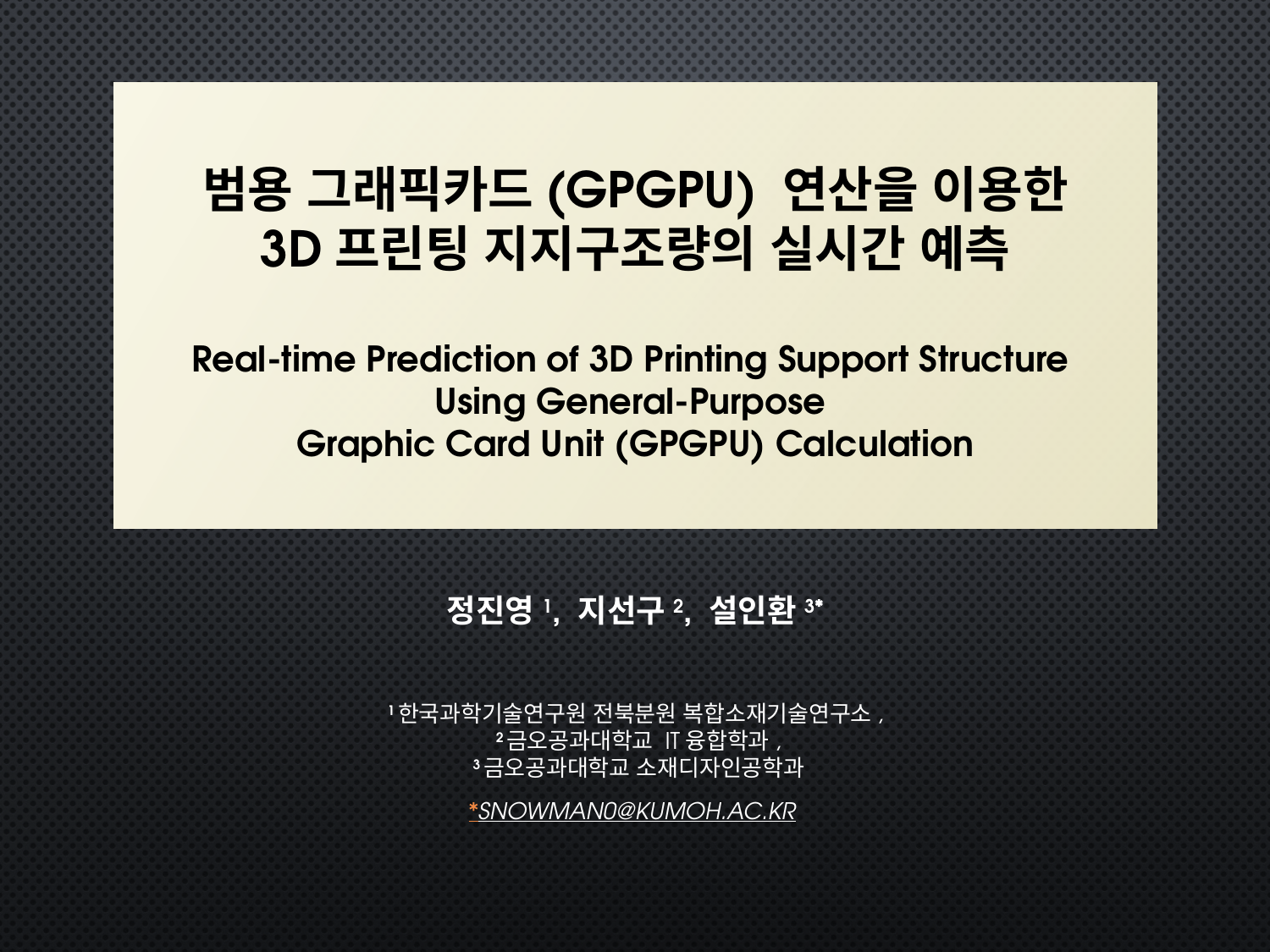

# 범용 그래픽카드(GPGPU) 연산을 이용한 3D프린팅 지지구조량의 실시간 예측 Real-time Prediction of 3D Printing Support Structure Using General-Purpose Graphic Card Unit (GPGPU) Calculation
정진영1, 지선구2, 설인환3*

1한국과학기술연구원 전북분원 복합소재기술연구소,
 2금오공과대학교 IT융합학과,
 3금오공과대학교 소재디자인공학과
*snowman0@kumoh.ac.kr